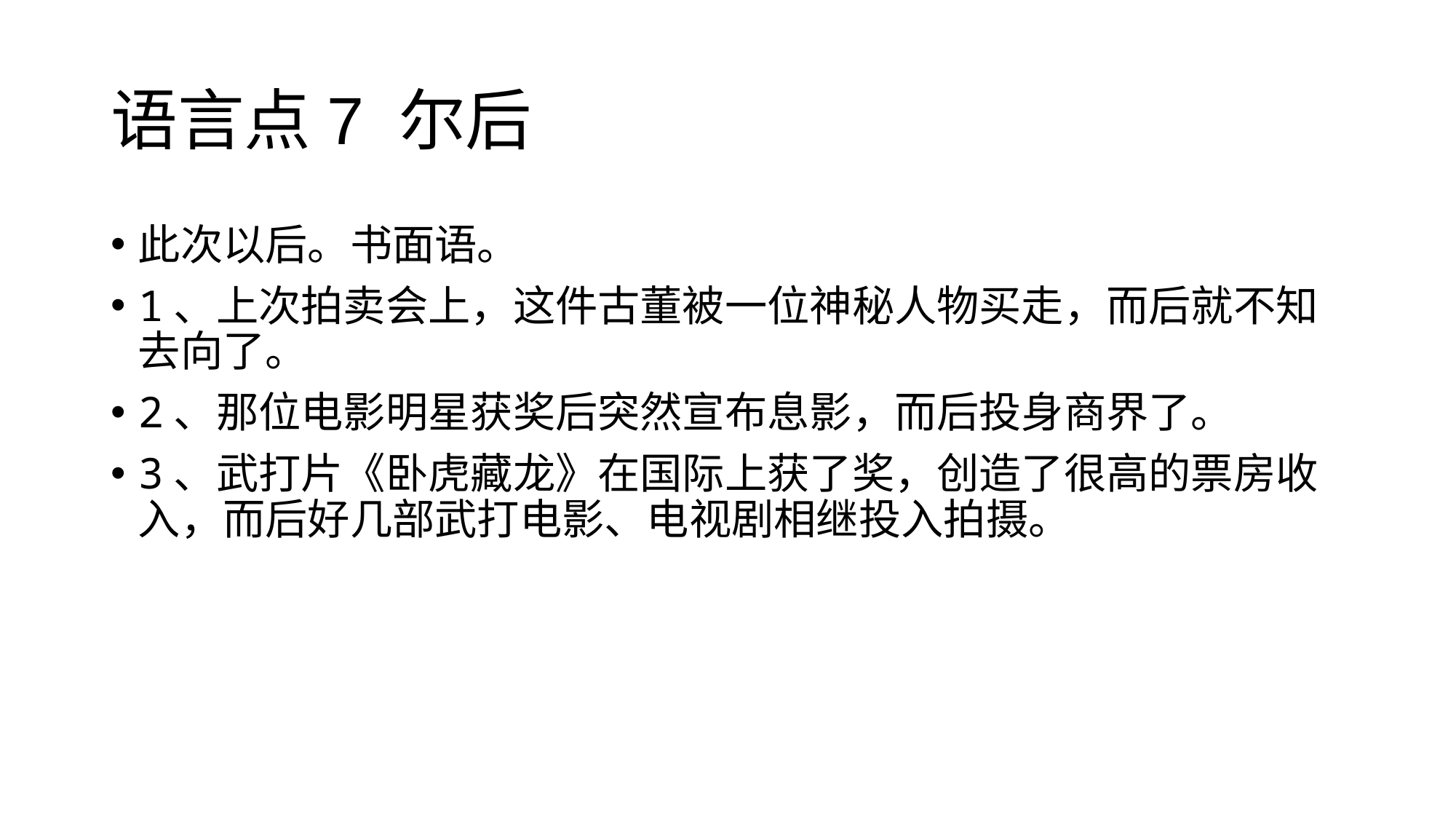

# 语言点7 尔后
此次以后。书面语。
1、上次拍卖会上，这件古董被一位神秘人物买走，而后就不知去向了。
2、那位电影明星获奖后突然宣布息影，而后投身商界了。
3、武打片《卧虎藏龙》在国际上获了奖，创造了很高的票房收入，而后好几部武打电影、电视剧相继投入拍摄。